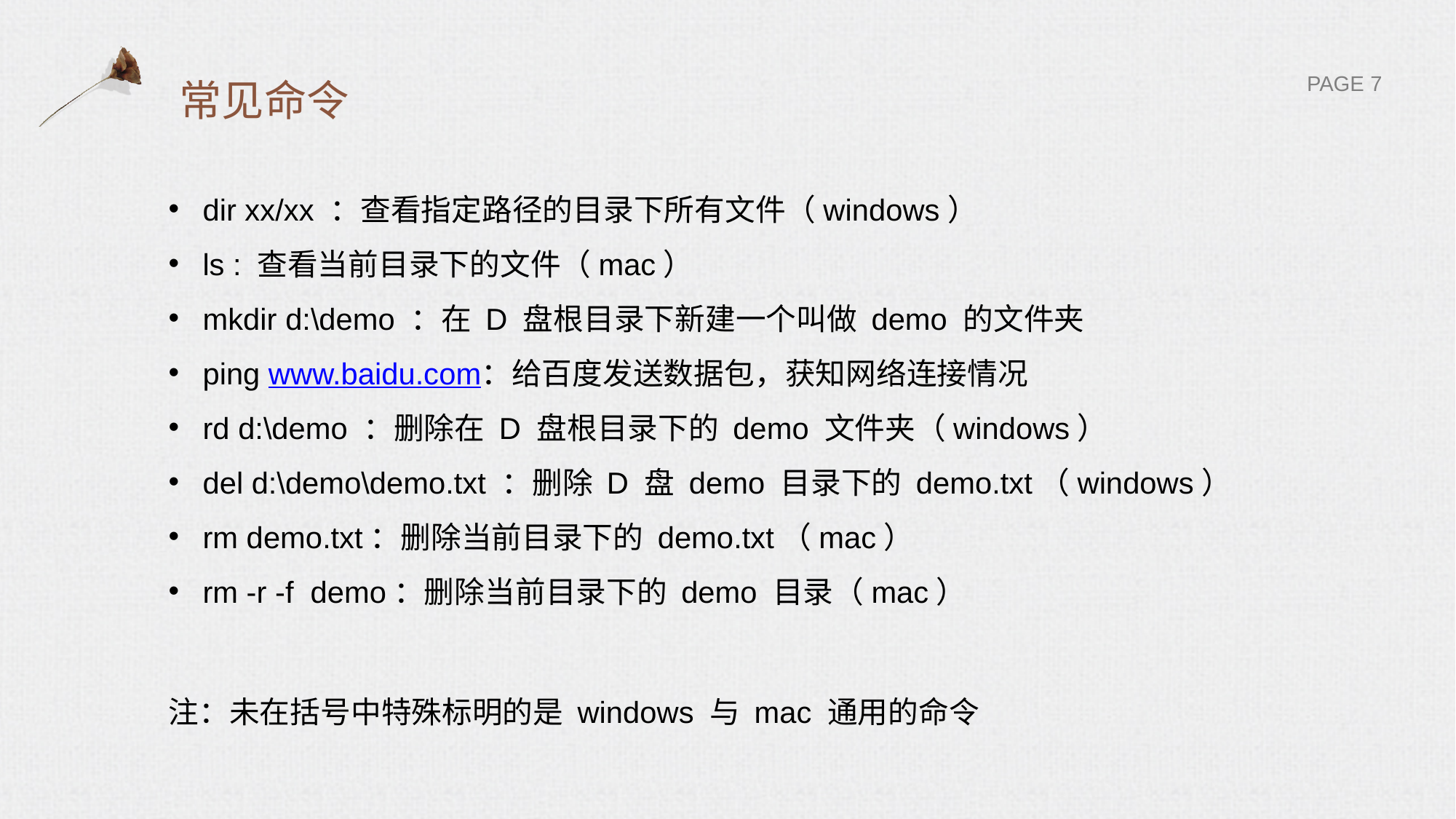

# 常见命令
dir xx/xx ：查看指定路径的目录下所有文件（windows）
ls : 查看当前目录下的文件（mac）
mkdir d:\demo ：在 D 盘根目录下新建一个叫做 demo 的文件夹
ping www.baidu.com：给百度发送数据包，获知网络连接情况
rd d:\demo ：删除在 D 盘根目录下的 demo 文件夹（windows）
del d:\demo\demo.txt ：删除 D 盘 demo 目录下的 demo.txt（windows）
rm demo.txt：删除当前目录下的 demo.txt（mac）
rm -r -f  demo：删除当前目录下的 demo 目录（mac）

注：未在括号中特殊标明的是 windows 与 mac 通用的命令